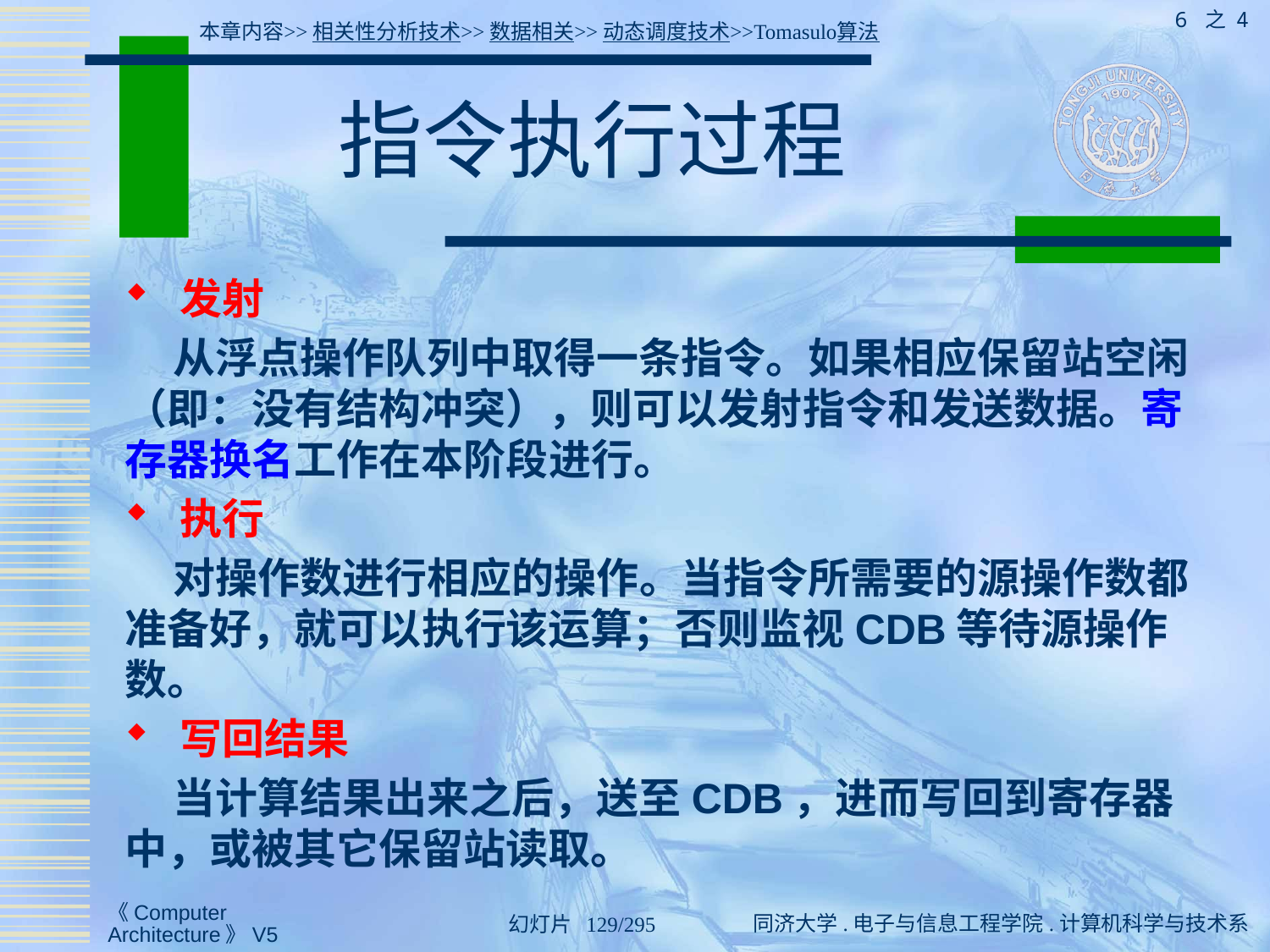

6 之 4
本章内容>>相关性分析技术>>数据相关>>动态调度技术>>Tomasulo算法
# 指令执行过程
  发射
    从浮点操作队列中取得一条指令。如果相应保留站空闲（即：没有结构冲突），则可以发射指令和发送数据。寄存器换名工作在本阶段进行。
  执行
    对操作数进行相应的操作。当指令所需要的源操作数都准备好，就可以执行该运算；否则监视CDB等待源操作数。
  写回结果
    当计算结果出来之后，送至CDB，进而写回到寄存器中，或被其它保留站读取。